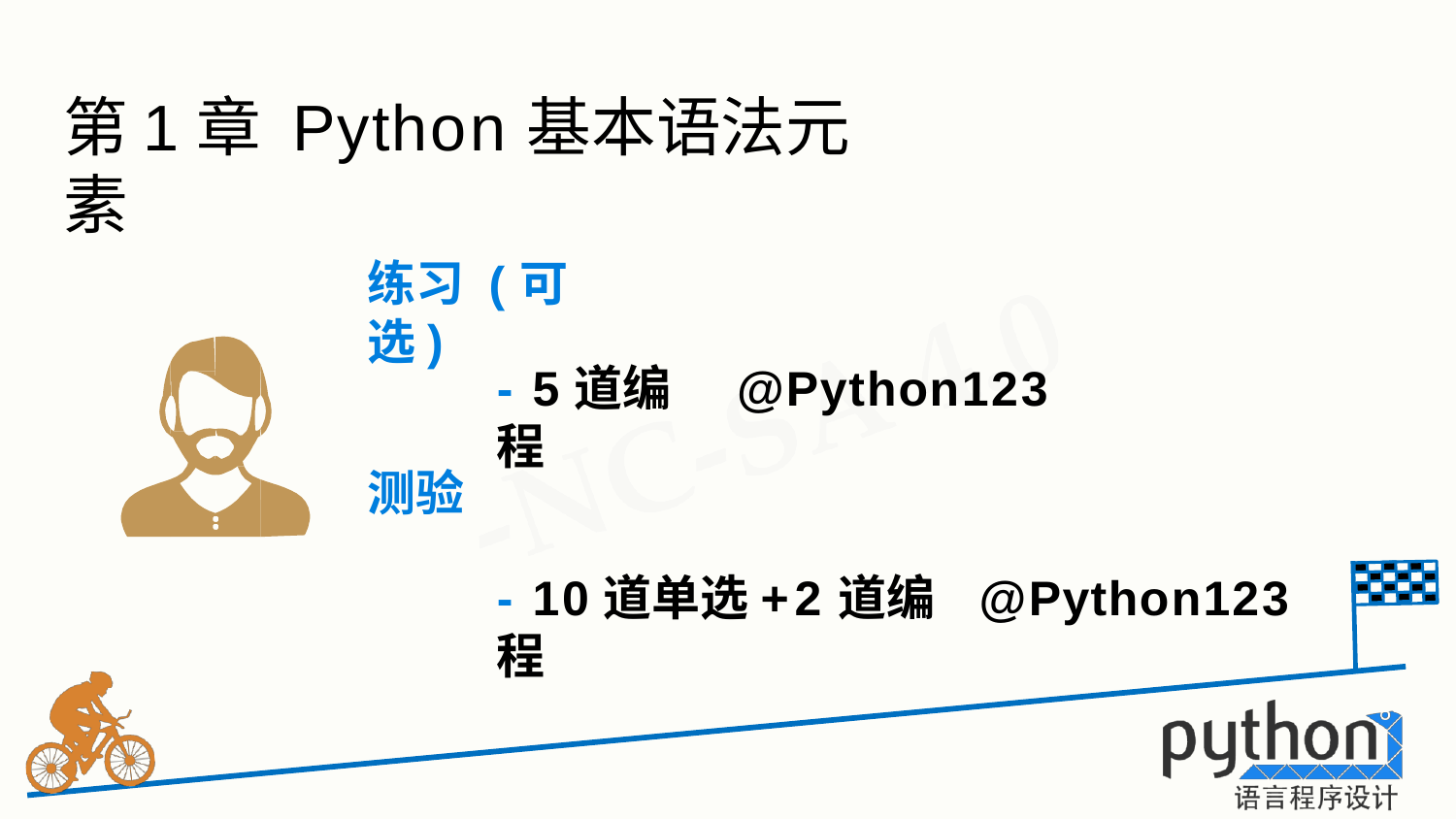

# 第1章 Python基本语法元素
练习 (可选)

- 5道编程
@Python123
测验

- 10道单选+2道编程
@Python123